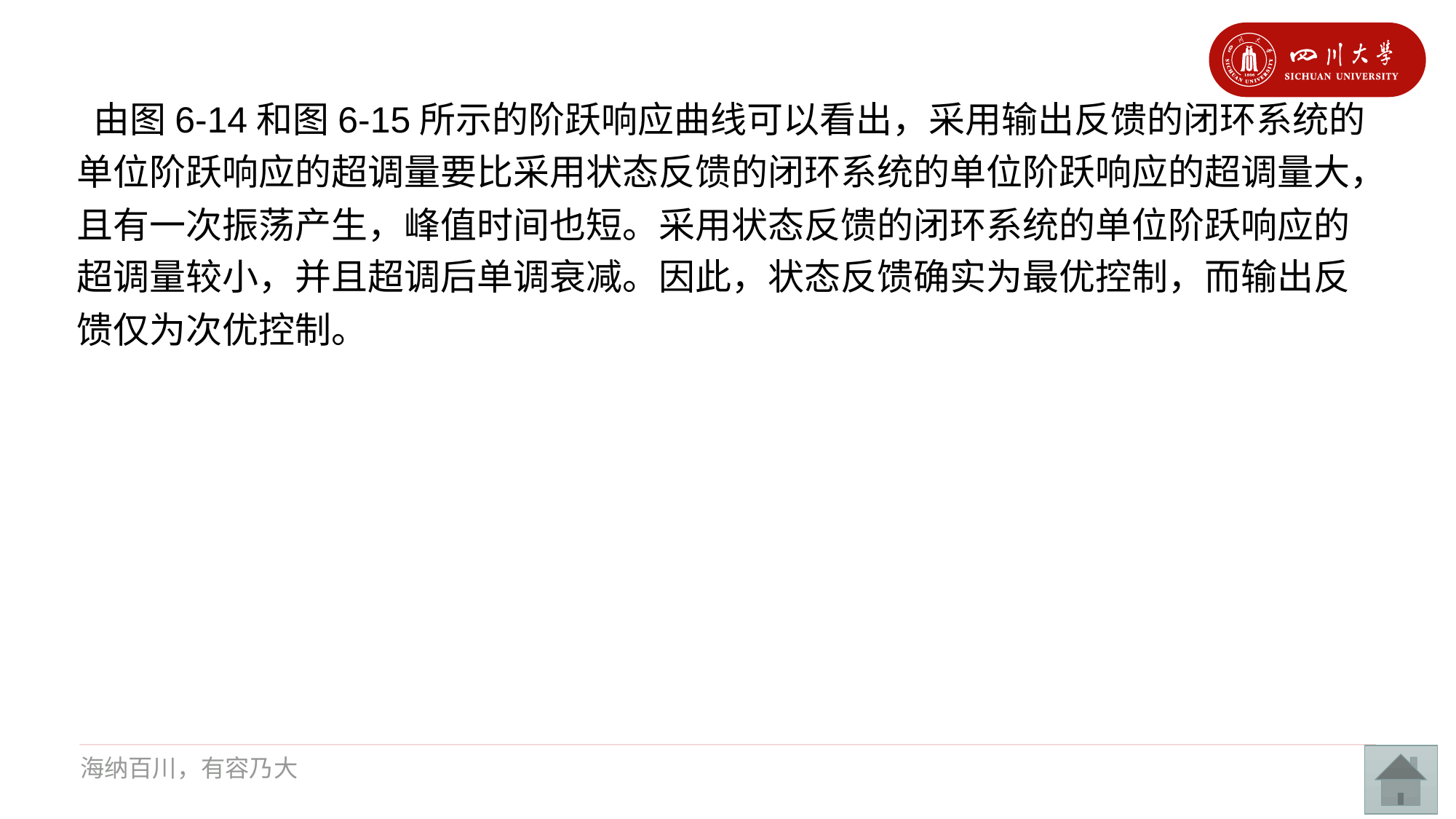

由图6-14和图6-15所示的阶跃响应曲线可以看出，采用输出反馈的闭环系统的单位阶跃响应的超调量要比采用状态反馈的闭环系统的单位阶跃响应的超调量大，且有一次振荡产生，峰值时间也短。采用状态反馈的闭环系统的单位阶跃响应的超调量较小，并且超调后单调衰减。因此，状态反馈确实为最优控制，而输出反馈仅为次优控制。